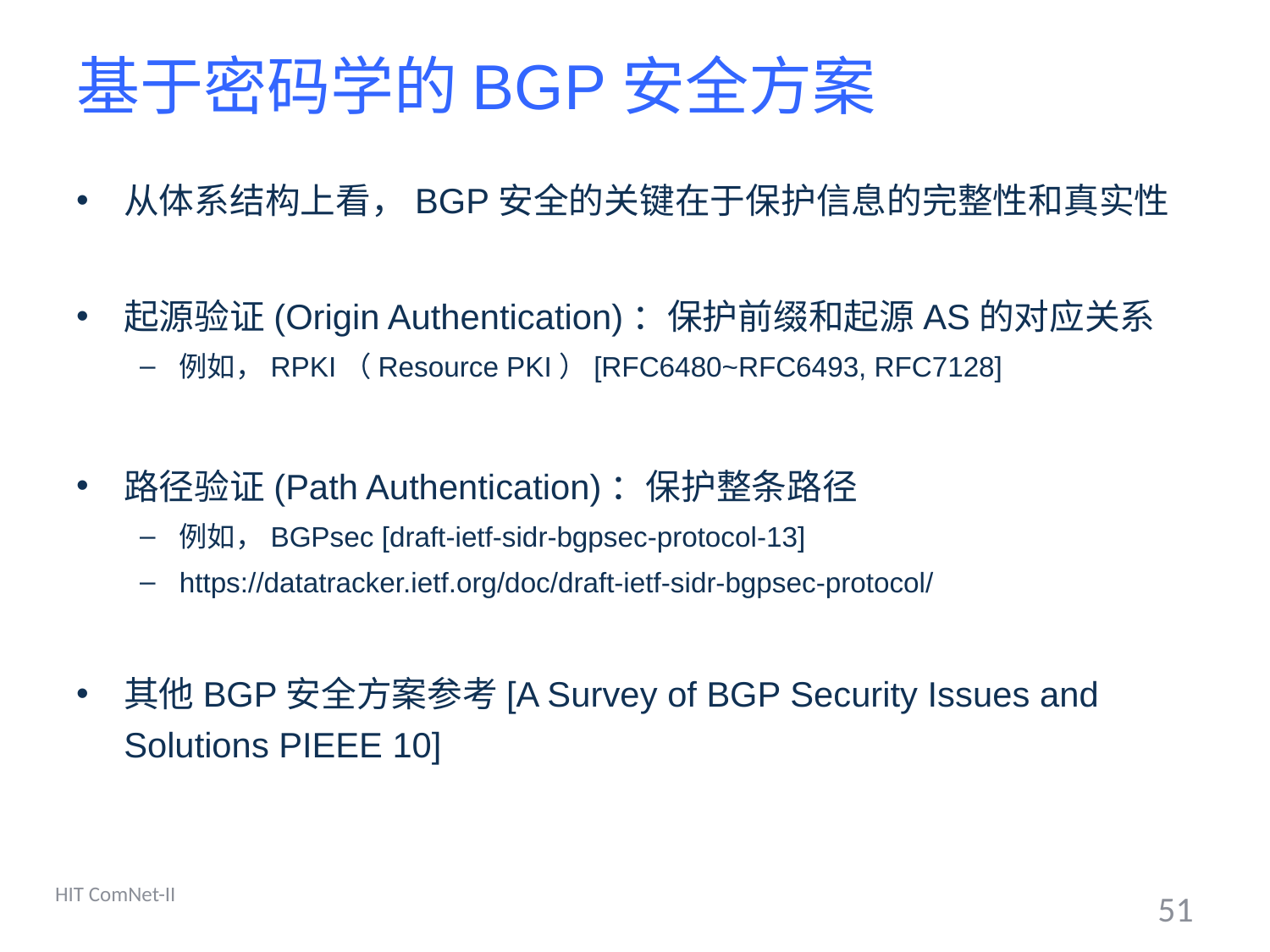

# 基于密码学的BGP安全方案
从体系结构上看，BGP安全的关键在于保护信息的完整性和真实性

起源验证(Origin Authentication)：保护前缀和起源AS的对应关系
例如，RPKI（Resource PKI）[RFC6480~RFC6493, RFC7128]

路径验证(Path Authentication)：保护整条路径
例如，BGPsec [draft-ietf-sidr-bgpsec-protocol-13]
https://datatracker.ietf.org/doc/draft-ietf-sidr-bgpsec-protocol/

其他BGP安全方案参考[A Survey of BGP Security Issues and Solutions PIEEE 10]
HIT ComNet-II
51